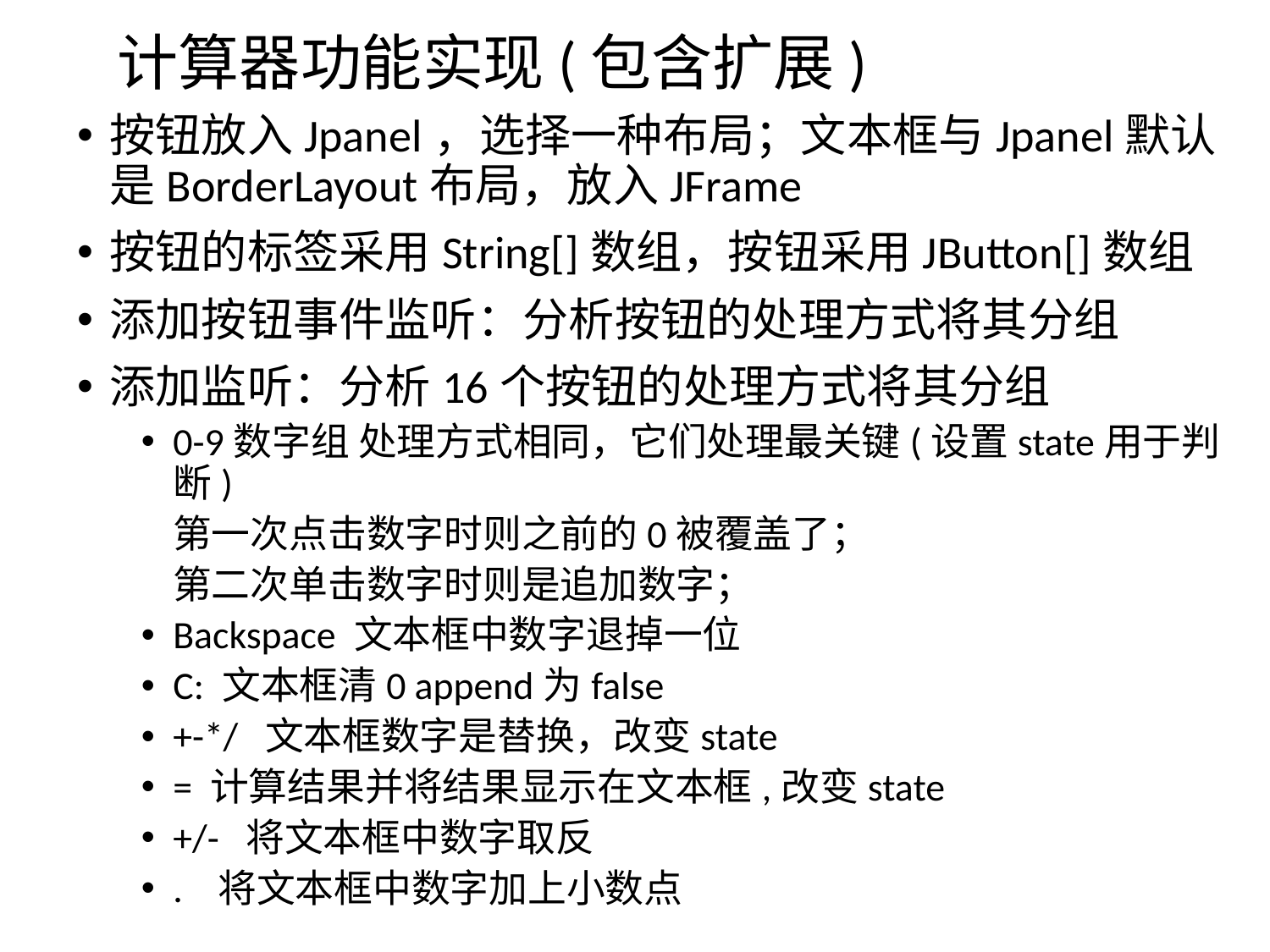

# 计算器功能实现(包含扩展)
按钮放入Jpanel，选择一种布局；文本框与Jpanel默认是BorderLayout布局，放入JFrame
按钮的标签采用String[]数组，按钮采用JButton[]数组
添加按钮事件监听：分析按钮的处理方式将其分组
添加监听：分析16个按钮的处理方式将其分组
0-9数字组 处理方式相同，它们处理最关键(设置state用于判断)
	第一次点击数字时则之前的0被覆盖了；
	第二次单击数字时则是追加数字；
Backspace 文本框中数字退掉一位
C: 文本框清0 append为false
+-*/  文本框数字是替换，改变state
= 计算结果并将结果显示在文本框,改变state
+/-  将文本框中数字取反
.   将文本框中数字加上小数点